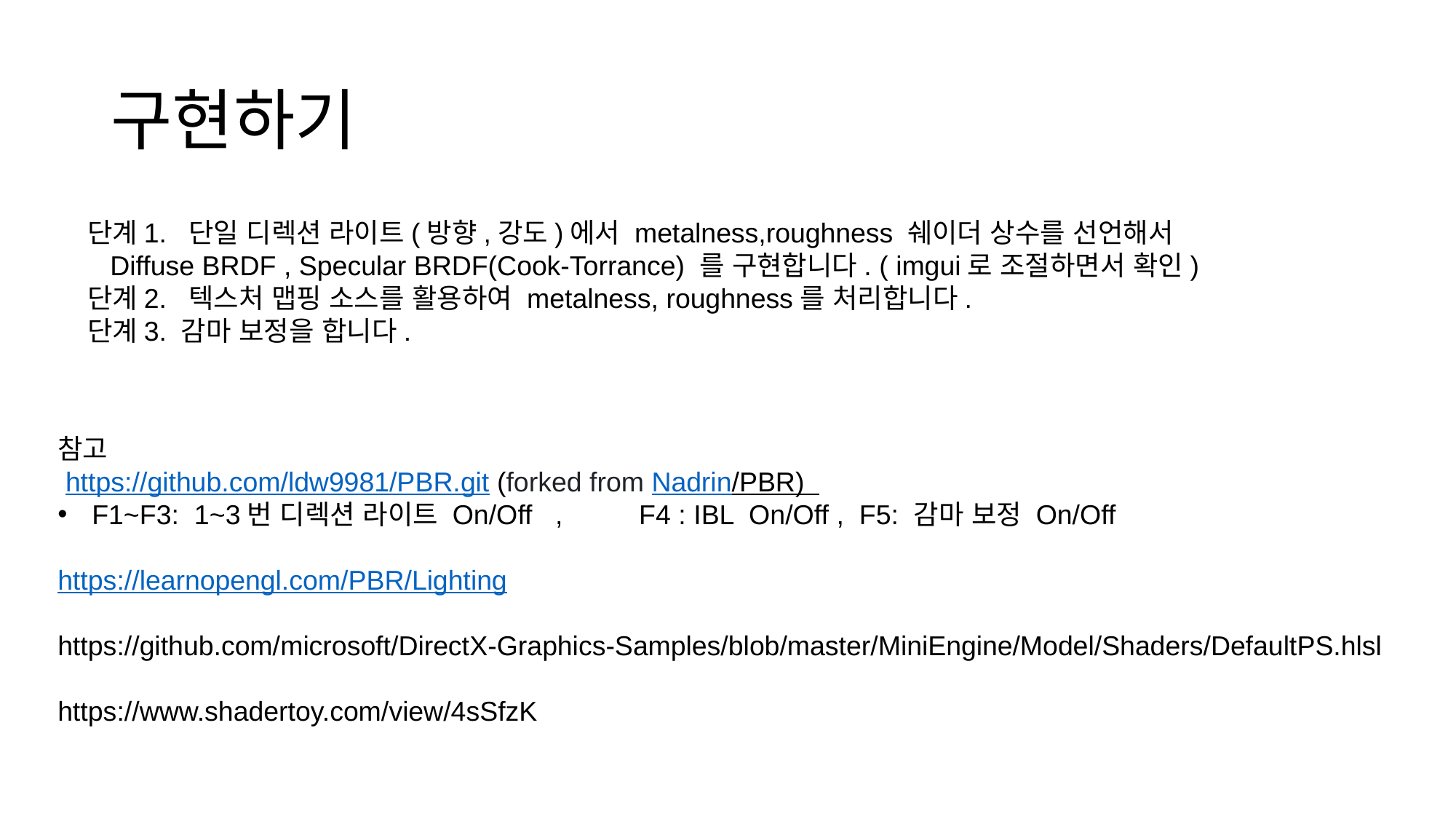

# 구현하기
단계1.  단일 디렉션 라이트(방향,강도)에서 metalness,roughness 쉐이더 상수를 선언해서
   Diffuse BRDF , Specular BRDF(Cook-Torrance) 를 구현합니다. ( imgui로 조절하면서 확인)
단계2.  텍스처 맵핑 소스를 활용하여 metalness, roughness를 처리합니다.
단계3. 감마 보정을 합니다.

참고
 https://github.com/ldw9981/PBR.git (forked from Nadrin/PBR)
F1~F3:  1~3번 디렉션 라이트 On/Off   ,          F4 : IBL  On/Off ,  F5: 감마 보정 On/Off

https://learnopengl.com/PBR/Lighting

https://github.com/microsoft/DirectX-Graphics-Samples/blob/master/MiniEngine/Model/Shaders/DefaultPS.hlsl

https://www.shadertoy.com/view/4sSfzK